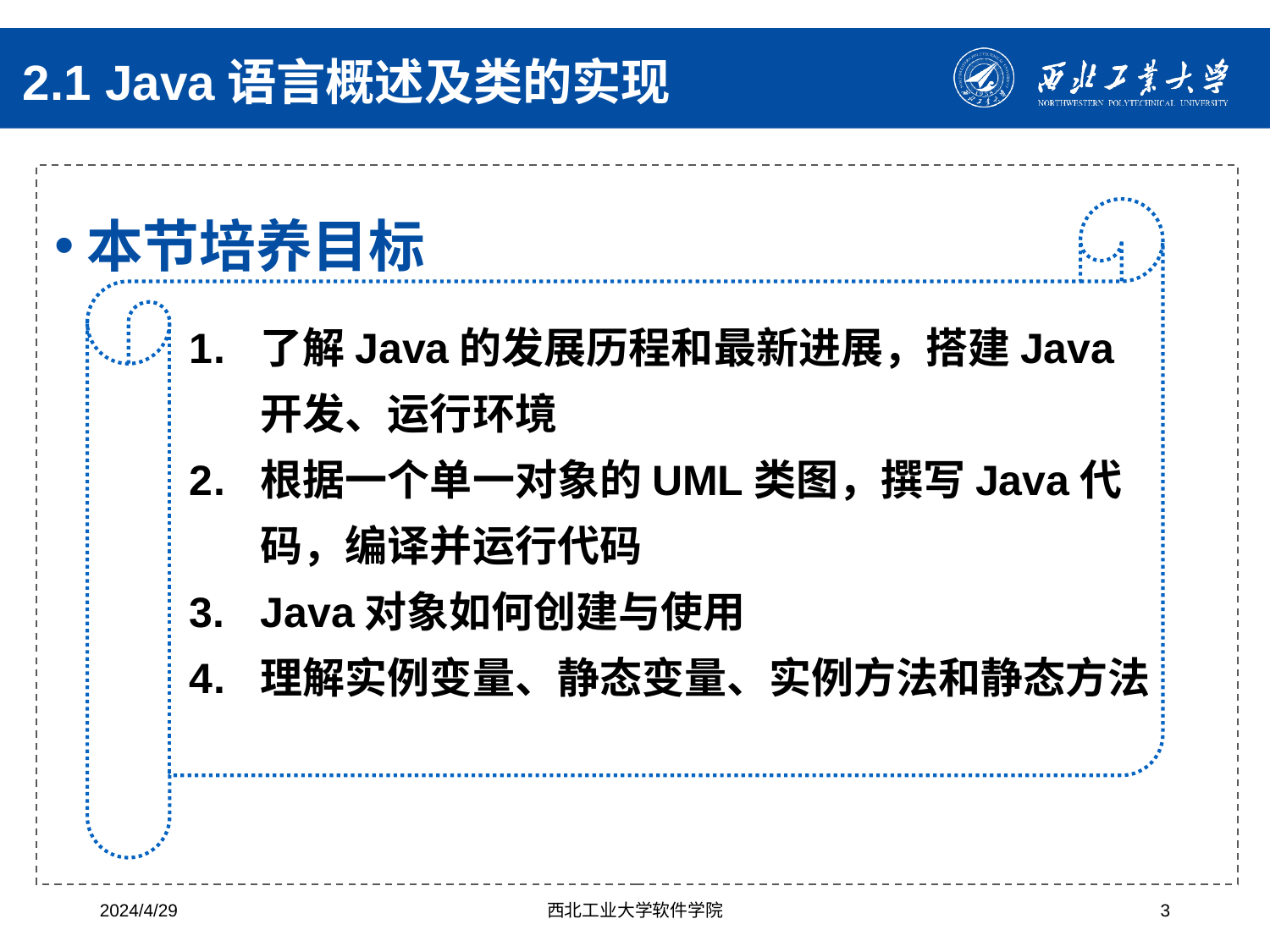

# 2.1 Java语言概述及类的实现
本节培养目标

了解Java的发展历程和最新进展，搭建Java开发、运行环境
根据一个单一对象的UML类图，撰写Java代码，编译并运行代码
Java对象如何创建与使用
理解实例变量、静态变量、实例方法和静态方法
2024/4/29
西北工业大学软件学院
3